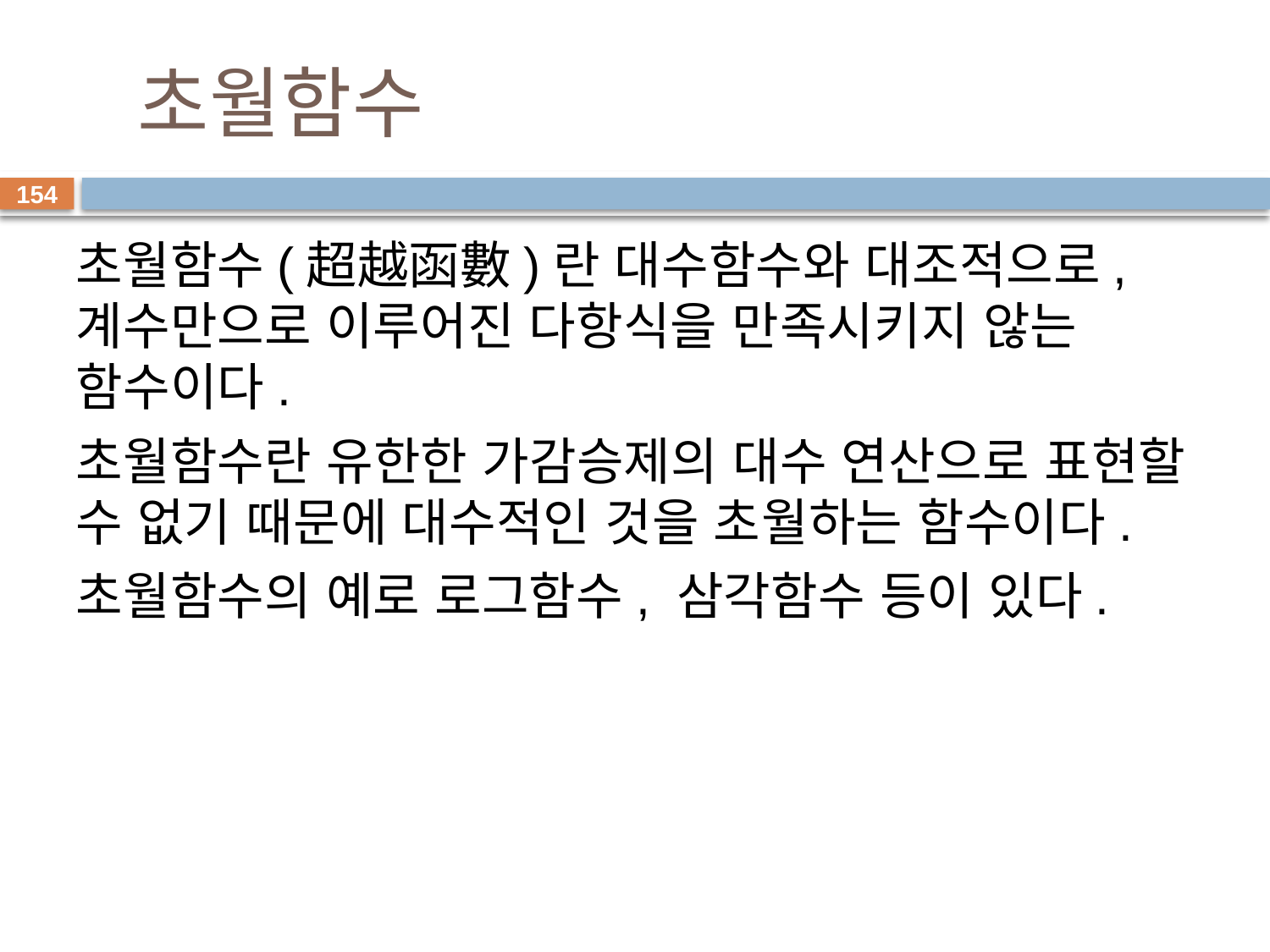

# 초월함수
154
초월함수(超越函數)란 대수함수와 대조적으로, 계수만으로 이루어진 다항식을 만족시키지 않는 함수이다.
초월함수란 유한한 가감승제의 대수 연산으로 표현할 수 없기 때문에 대수적인 것을 초월하는 함수이다.
초월함수의 예로 로그함수, 삼각함수 등이 있다.